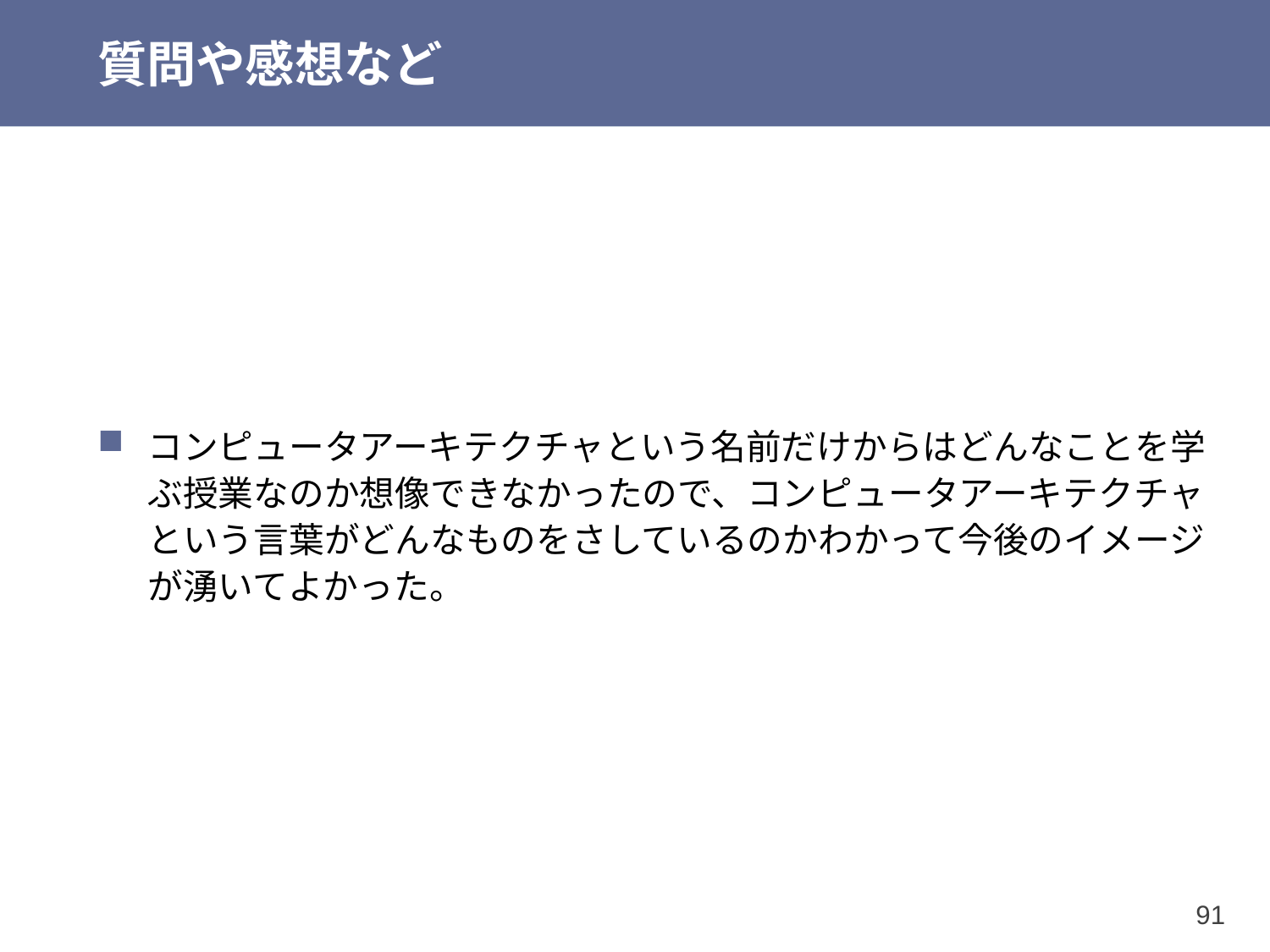

# 質問や感想など
コンピュータアーキテクチャという名前だけからはどんなことを学ぶ授業なのか想像できなかったので、コンピュータアーキテクチャという言葉がどんなものをさしているのかわかって今後のイメージが湧いてよかった。